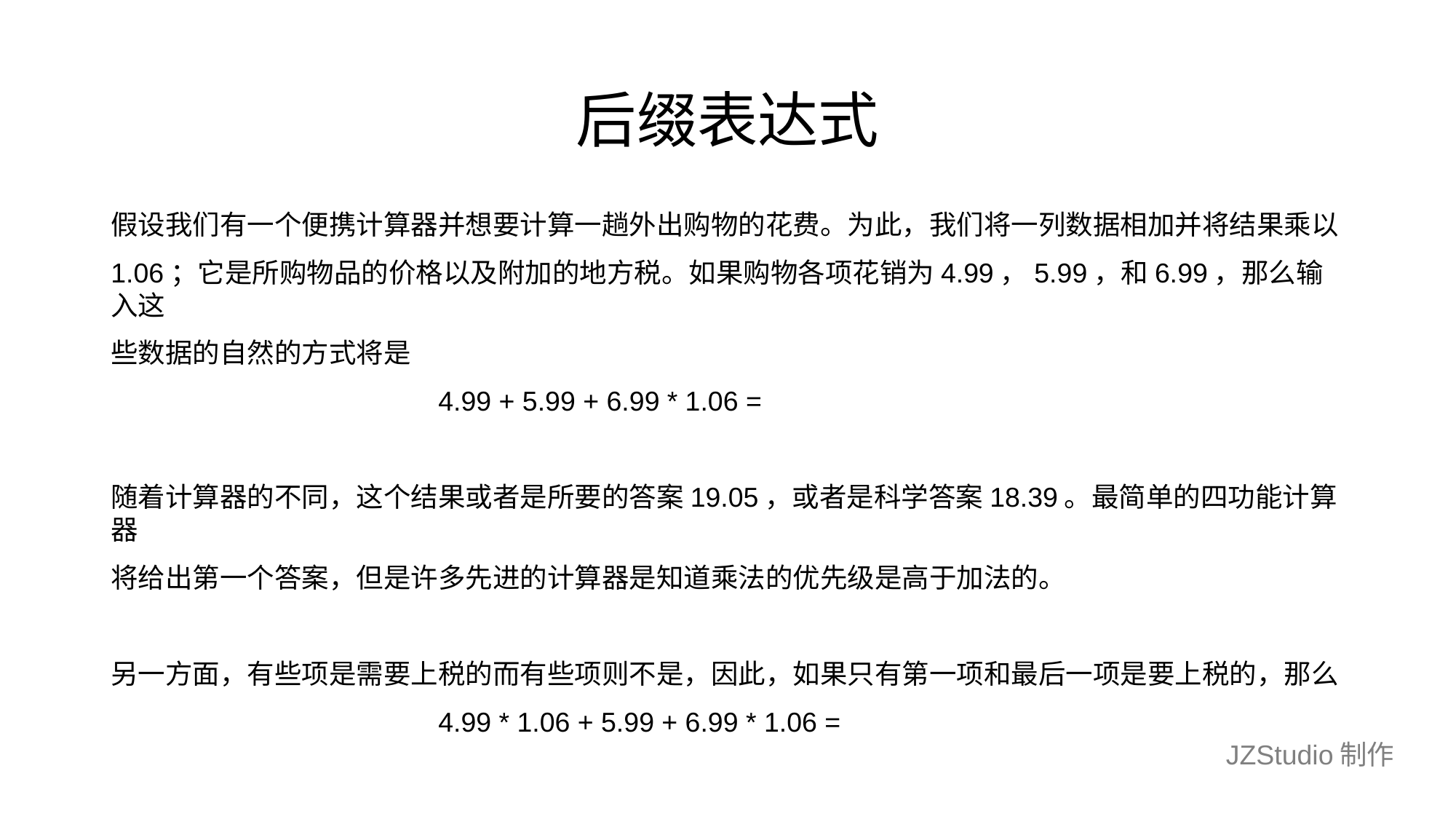

# 后缀表达式
假设我们有一个便携计算器并想要计算一趟外出购物的花费。为此，我们将一列数据相加并将结果乘以
1.06；它是所购物品的价格以及附加的地方税。如果购物各项花销为4.99，5.99，和6.99，那么输入这
些数据的自然的方式将是
			4.99 + 5.99 + 6.99 * 1.06 =

随着计算器的不同，这个结果或者是所要的答案19.05，或者是科学答案18.39。最简单的四功能计算器
将给出第一个答案，但是许多先进的计算器是知道乘法的优先级是高于加法的。

另一方面，有些项是需要上税的而有些项则不是，因此，如果只有第一项和最后一项是要上税的，那么
			4.99 * 1.06 + 5.99 + 6.99 * 1.06 =